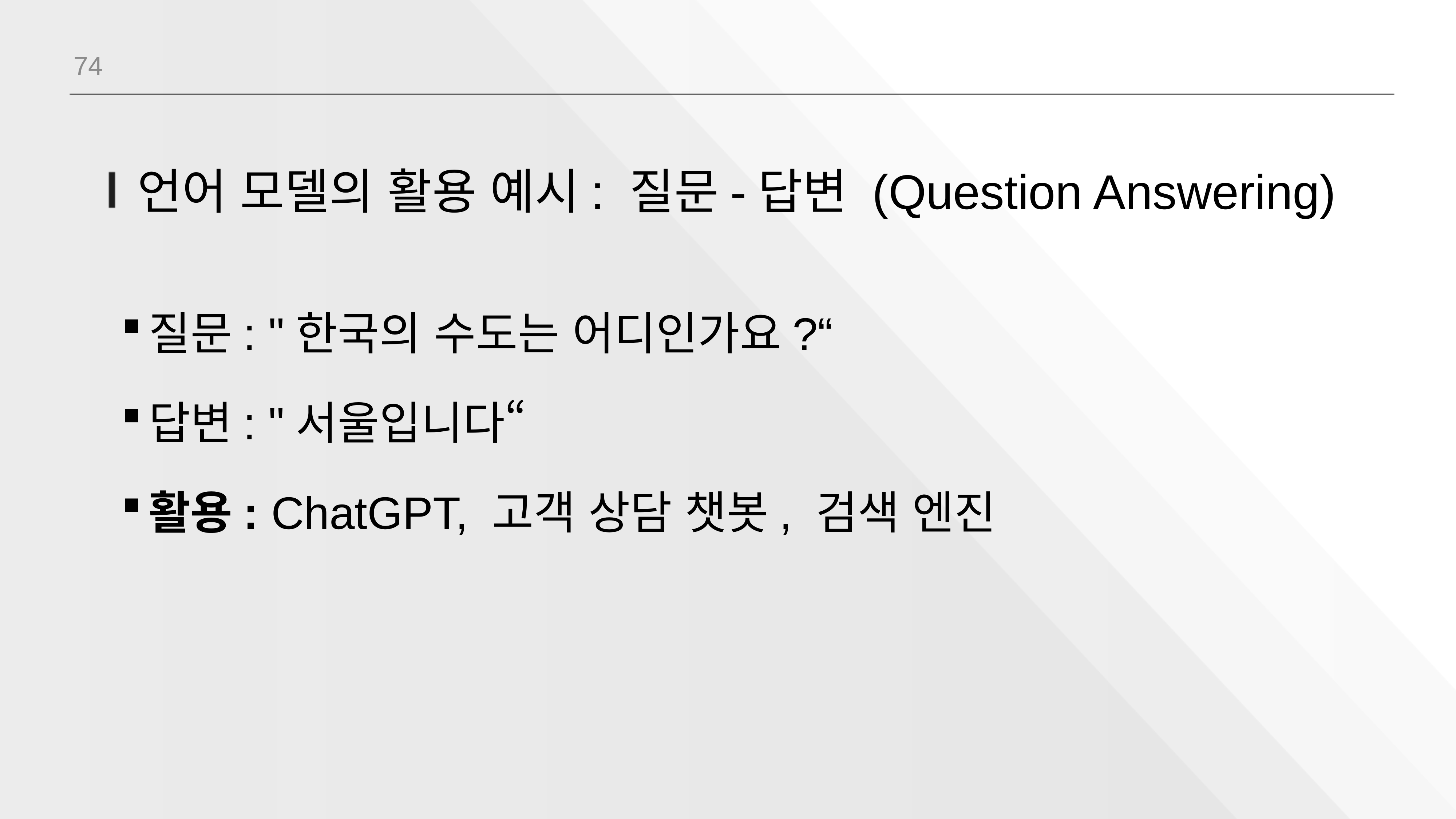

74
# 언어 모델의 활용 예시: 질문-답변 (Question Answering)
질문: "한국의 수도는 어디인가요?“
답변: "서울입니다“
활용: ChatGPT, 고객 상담 챗봇, 검색 엔진